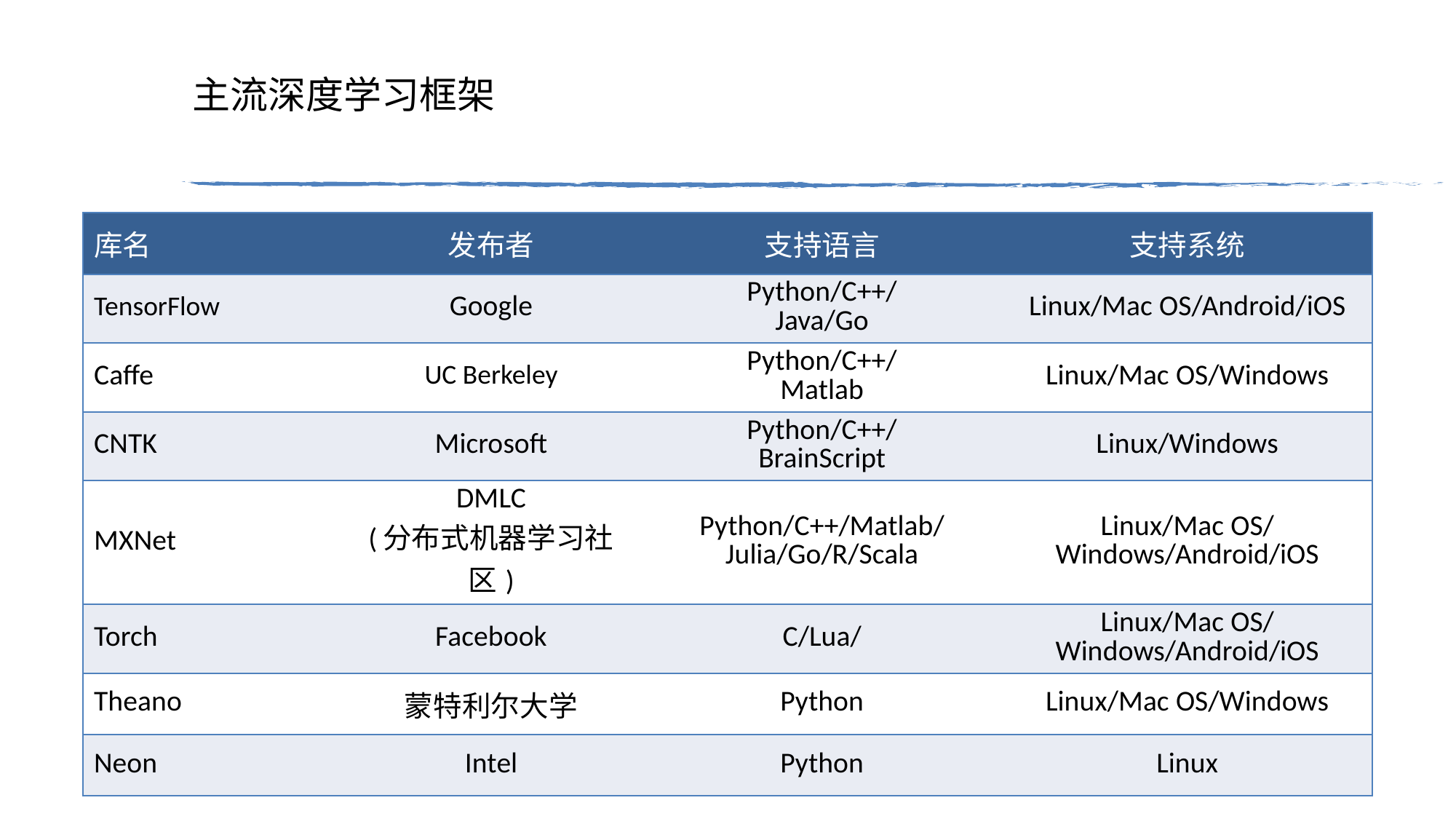

# 主流深度学习框架
| 库名 | 发布者 | 支持语言 | 支持系统 |
| --- | --- | --- | --- |
| TensorFlow | Google | Python/C++/ Java/Go | Linux/Mac OS/Android/iOS |
| Caffe | UC Berkeley | Python/C++/ Matlab | Linux/Mac OS/Windows |
| CNTK | Microsoft | Python/C++/ BrainScript | Linux/Windows |
| MXNet | DMLC (分布式机器学习社区) | Python/C++/Matlab/ Julia/Go/R/Scala | Linux/Mac OS/ Windows/Android/iOS |
| Torch | Facebook | C/Lua/ | Linux/Mac OS/ Windows/Android/iOS |
| Theano | 蒙特利尔大学 | Python | Linux/Mac OS/Windows |
| Neon | Intel | Python | Linux |